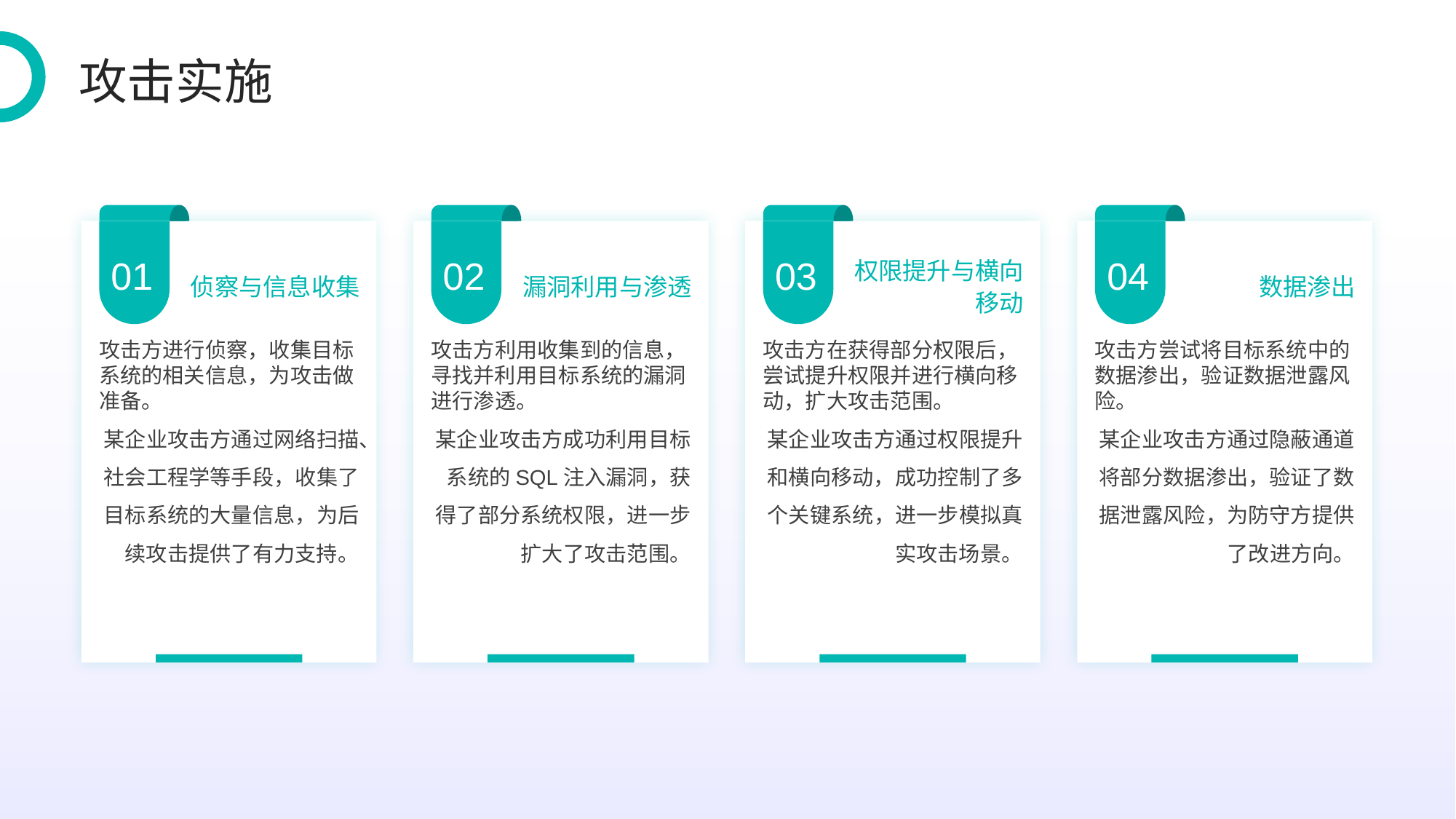

攻击实施

01
02
03
04
侦察与信息收集
漏洞利用与渗透
权限提升与横向移动
数据渗出
攻击方进行侦察，收集目标系统的相关信息，为攻击做准备。
某企业攻击方通过网络扫描、社会工程学等手段，收集了目标系统的大量信息，为后续攻击提供了有力支持。
攻击方利用收集到的信息，寻找并利用目标系统的漏洞进行渗透。
某企业攻击方成功利用目标系统的SQL注入漏洞，获得了部分系统权限，进一步扩大了攻击范围。
攻击方在获得部分权限后，尝试提升权限并进行横向移动，扩大攻击范围。
某企业攻击方通过权限提升和横向移动，成功控制了多个关键系统，进一步模拟真实攻击场景。
攻击方尝试将目标系统中的数据渗出，验证数据泄露风险。
某企业攻击方通过隐蔽通道将部分数据渗出，验证了数据泄露风险，为防守方提供了改进方向。